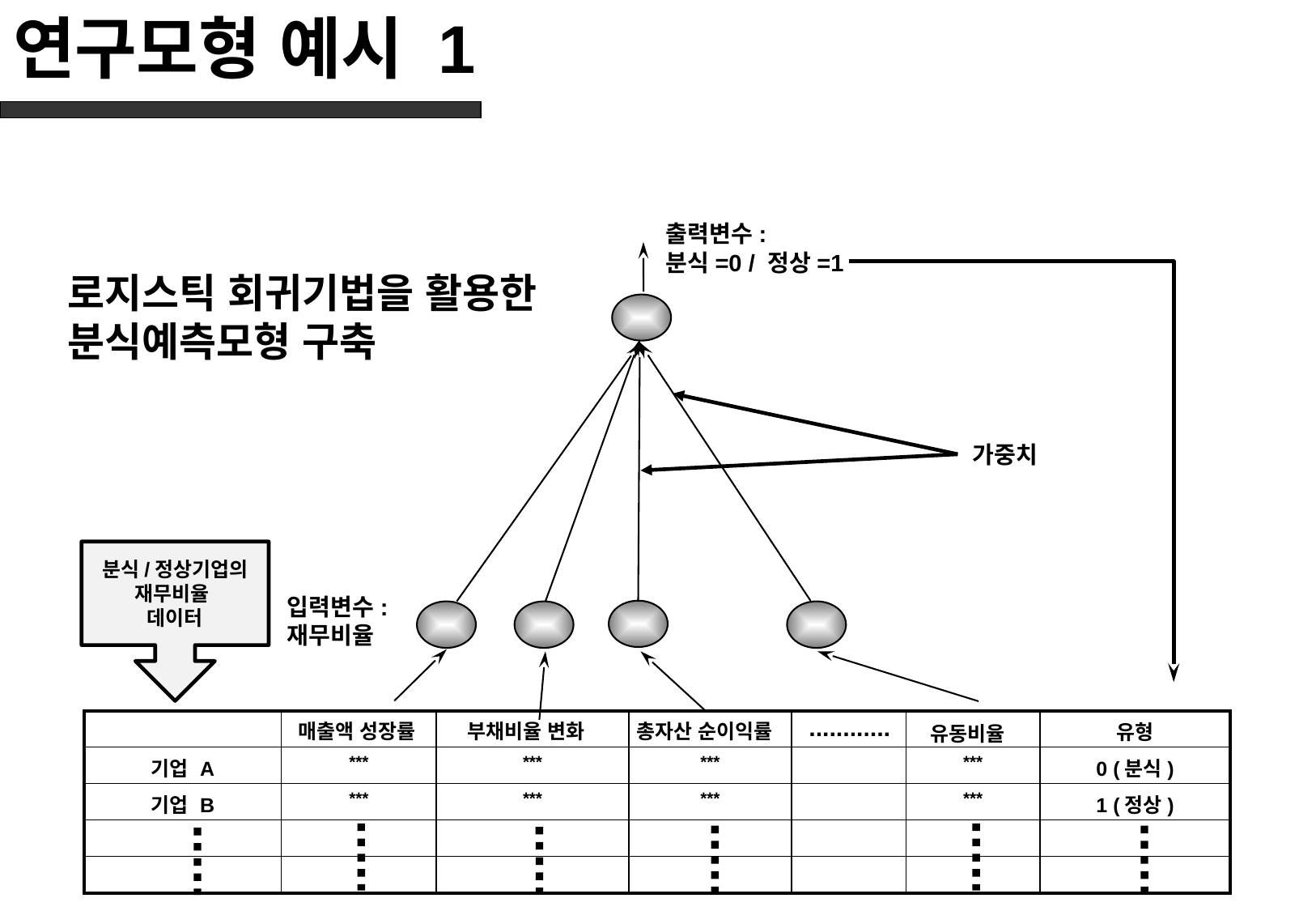

# 연구모형 예시 1
출력변수:
분식=0 / 정상=1

로지스틱 회귀기법을 활용한 분식예측모형 구축

가중치

분식/정상기업의
재무비율
데이터
입력변수:
재무비율

|  |  |  |  |  |  | 유형 |
| --- | --- | --- | --- | --- | --- | --- |
| 기업 A | \*\*\* | \*\*\* | \*\*\* |  | \*\*\* | 0 (분식) |
| 기업 B | \*\*\* | \*\*\* | \*\*\* |  | \*\*\* | 1 (정상) |
|  |  |  |  |  |  |  |
|  |  |  |  |  |  |  |
매출액 성장률
부채비율 변화
총자산 순이익률
유동비율